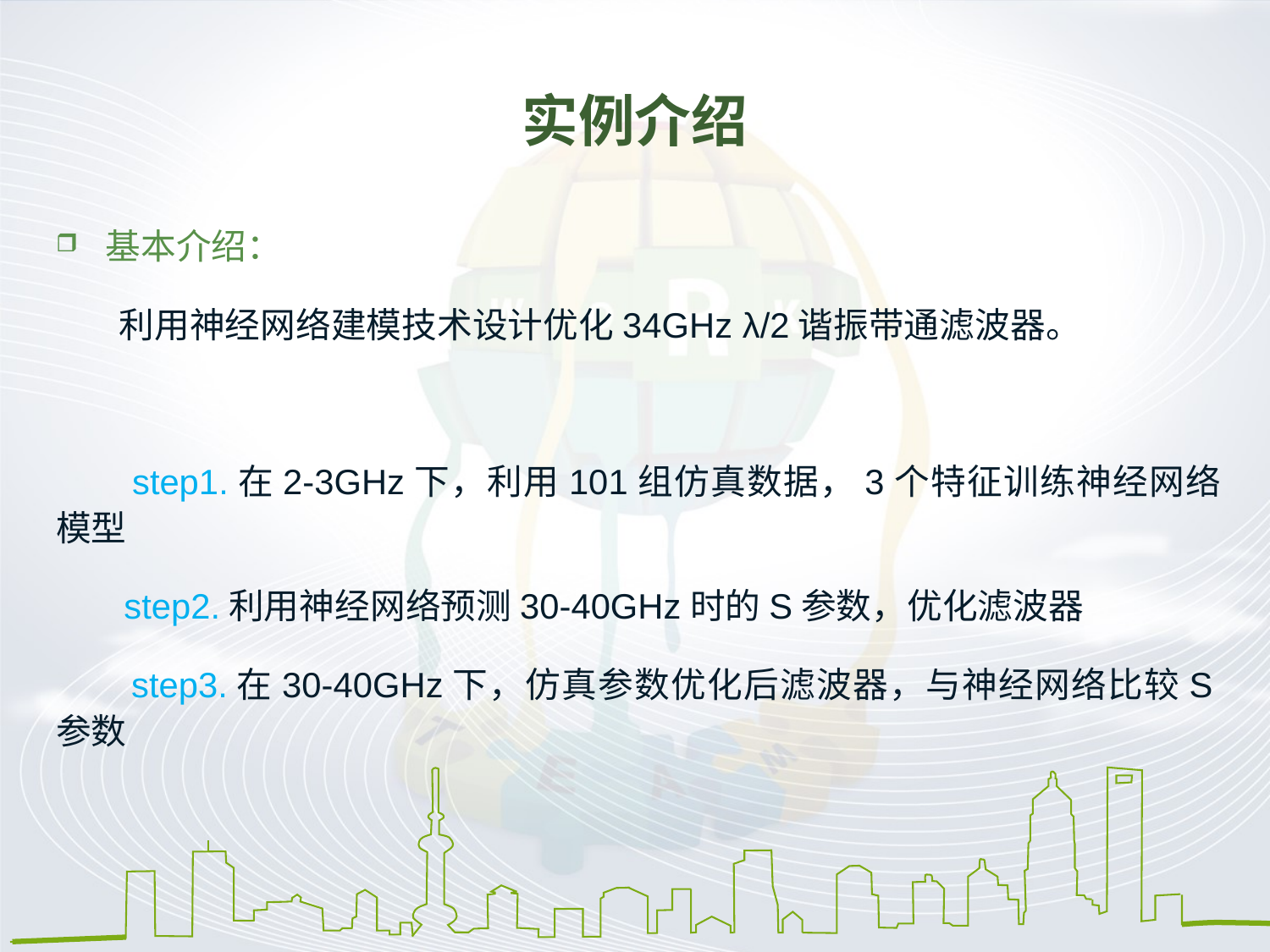

# 实例介绍
基本介绍：
       利用神经网络建模技术设计优化34GHz λ/2谐振带通滤波器。

       step1.在2-3GHz下，利用101组仿真数据，3个特征训练神经网络模型
       step2.利用神经网络预测30-40GHz时的S参数，优化滤波器
       step3.在30-40GHz下，仿真参数优化后滤波器，与神经网络比较S参数